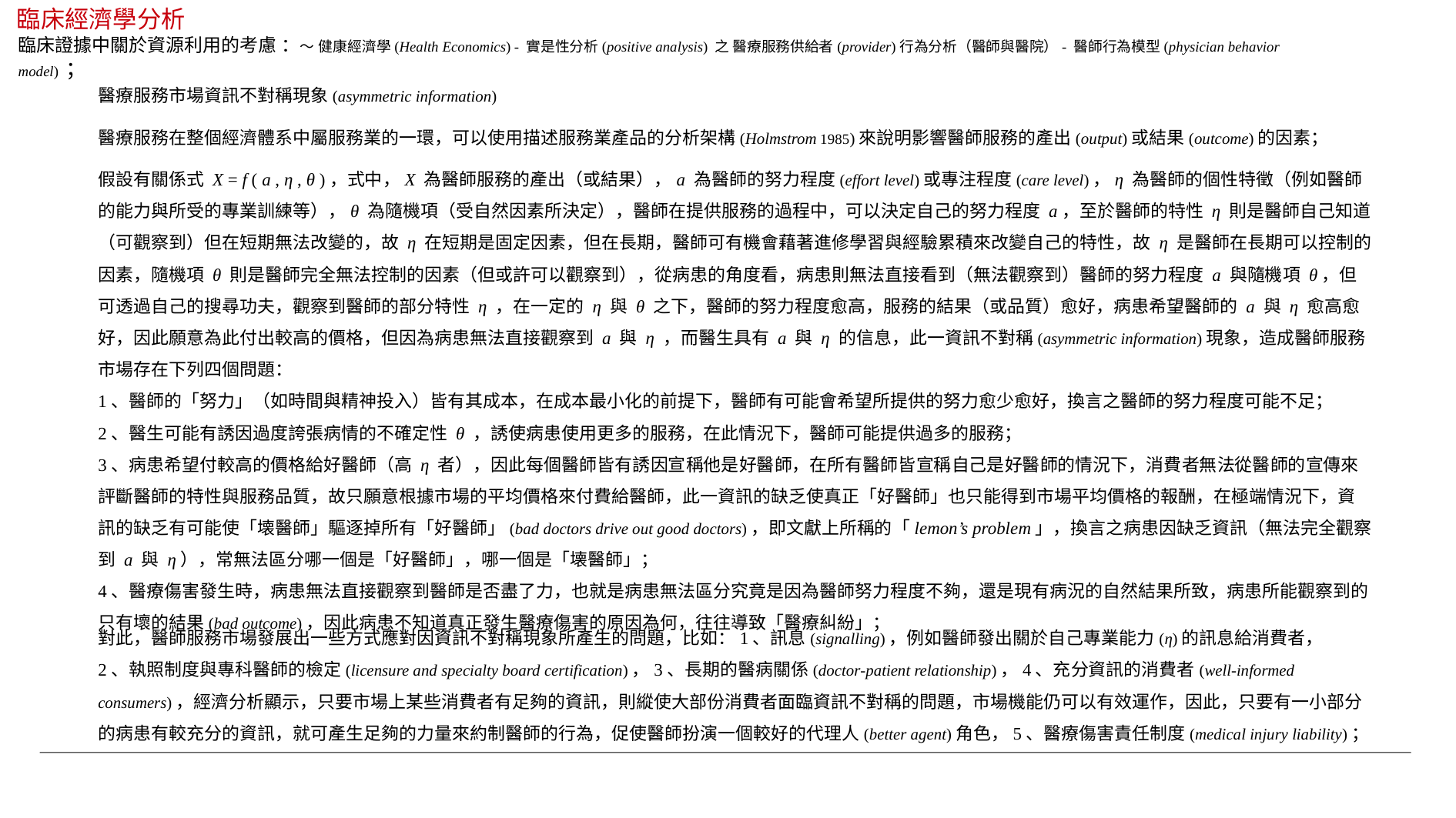

臨床經濟學分析
臨床證據中關於資源利用的考慮 ：～ 健康經濟學(Health Economics) - 實是性分析(positive analysis) 之 醫療服務供給者(provider)行為分析（醫師與醫院）- 醫師行為模型(physician behavior model) ；
醫療服務市場資訊不對稱現象(asymmetric information)
醫療服務在整個經濟體系中屬服務業的一環，可以使用描述服務業產品的分析架構(Holmstrom 1985)來說明影響醫師服務的產出(output)或結果(outcome)的因素；
假設有關係式 X = f ( a , η , θ )，式中，X 為醫師服務的產出（或結果），a 為醫師的努力程度(effort level)或專注程度(care level)，η 為醫師的個性特徵（例如醫師的能力與所受的專業訓練等），θ 為隨機項（受自然因素所決定），醫師在提供服務的過程中，可以決定自己的努力程度 a，至於醫師的特性 η 則是醫師自己知道（可觀察到）但在短期無法改變的，故 η 在短期是固定因素，但在長期，醫師可有機會藉著進修學習與經驗累積來改變自己的特性，故 η 是醫師在長期可以控制的因素，隨機項 θ 則是醫師完全無法控制的因素（但或許可以觀察到），從病患的角度看，病患則無法直接看到（無法觀察到）醫師的努力程度 a 與隨機項 θ，但可透過自己的搜尋功夫，觀察到醫師的部分特性 η ，在一定的 η 與 θ 之下，醫師的努力程度愈高，服務的結果（或品質）愈好，病患希望醫師的 a 與 η 愈高愈好，因此願意為此付出較高的價格，但因為病患無法直接觀察到 a 與 η ，而醫生具有 a 與 η 的信息，此一資訊不對稱(asymmetric information)現象，造成醫師服務市場存在下列四個問題：
1、醫師的「努力」（如時間與精神投入）皆有其成本，在成本最小化的前提下，醫師有可能會希望所提供的努力愈少愈好，換言之醫師的努力程度可能不足；
2、醫生可能有誘因過度誇張病情的不確定性 θ ，誘使病患使用更多的服務，在此情況下，醫師可能提供過多的服務；
3、病患希望付較高的價格給好醫師（高 η 者），因此每個醫師皆有誘因宣稱他是好醫師，在所有醫師皆宣稱自己是好醫師的情況下，消費者無法從醫師的宣傳來評斷醫師的特性與服務品質，故只願意根據市場的平均價格來付費給醫師，此一資訊的缺乏使真正「好醫師」也只能得到市場平均價格的報酬，在極端情況下，資訊的缺乏有可能使「壊醫師」驅逐掉所有「好醫師」(bad doctors drive out good doctors)，即文獻上所稱的「lemon’s problem」，換言之病患因缺乏資訊（無法完全觀察到 a 與 η），常無法區分哪一個是「好醫師」，哪一個是「壊醫師」；
4、醫療傷害發生時，病患無法直接觀察到醫師是否盡了力，也就是病患無法區分究竟是因為醫師努力程度不夠，還是現有病況的自然結果所致，病患所能觀察到的只有壞的結果(bad outcome)，因此病患不知道真正發生醫療傷害的原因為何，往往導致「醫療糾紛」；
對此，醫師服務市場發展出一些方式應對因資訊不對稱現象所產生的問題，比如：1、訊息(signalling)，例如醫師發出關於自己專業能力(η)的訊息給消費者，
2、執照制度與專科醫師的檢定(licensure and specialty board certification)，3、長期的醫病關係(doctor-patient relationship)，4、充分資訊的消費者(well-informed consumers)，經濟分析顯示，只要市場上某些消費者有足夠的資訊，則縱使大部份消費者面臨資訊不對稱的問題，市場機能仍可以有效運作，因此，只要有一小部分的病患有較充分的資訊，就可產生足夠的力量來約制醫師的行為，促使醫師扮演一個較好的代理人(better agent)角色，5、醫療傷害責任制度(medical injury liability)；